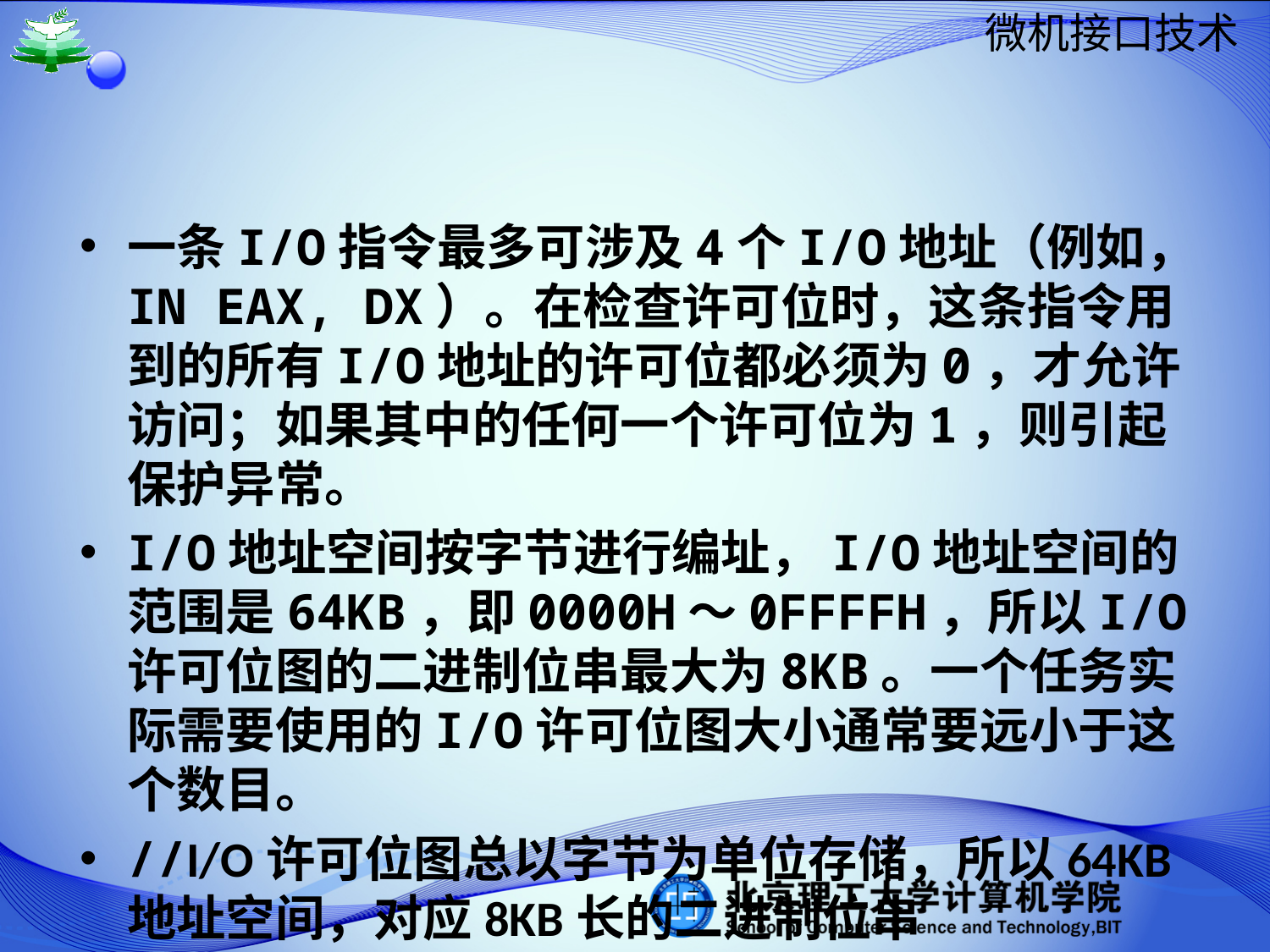

一条I/O指令最多可涉及4个I/O地址（例如，IN EAX, DX）。在检查许可位时，这条指令用到的所有I/O地址的许可位都必须为0，才允许访问；如果其中的任何一个许可位为1，则引起保护异常。
I/O地址空间按字节进行编址，I/O地址空间的范围是64KB，即0000H～0FFFFH，所以I/O许可位图的二进制位串最大为8KB。一个任务实际需要使用的I/O许可位图大小通常要远小于这个数目。
//I/O许可位图总以字节为单位存储，所以64KB地址空间，对应8KB长的二进制位串